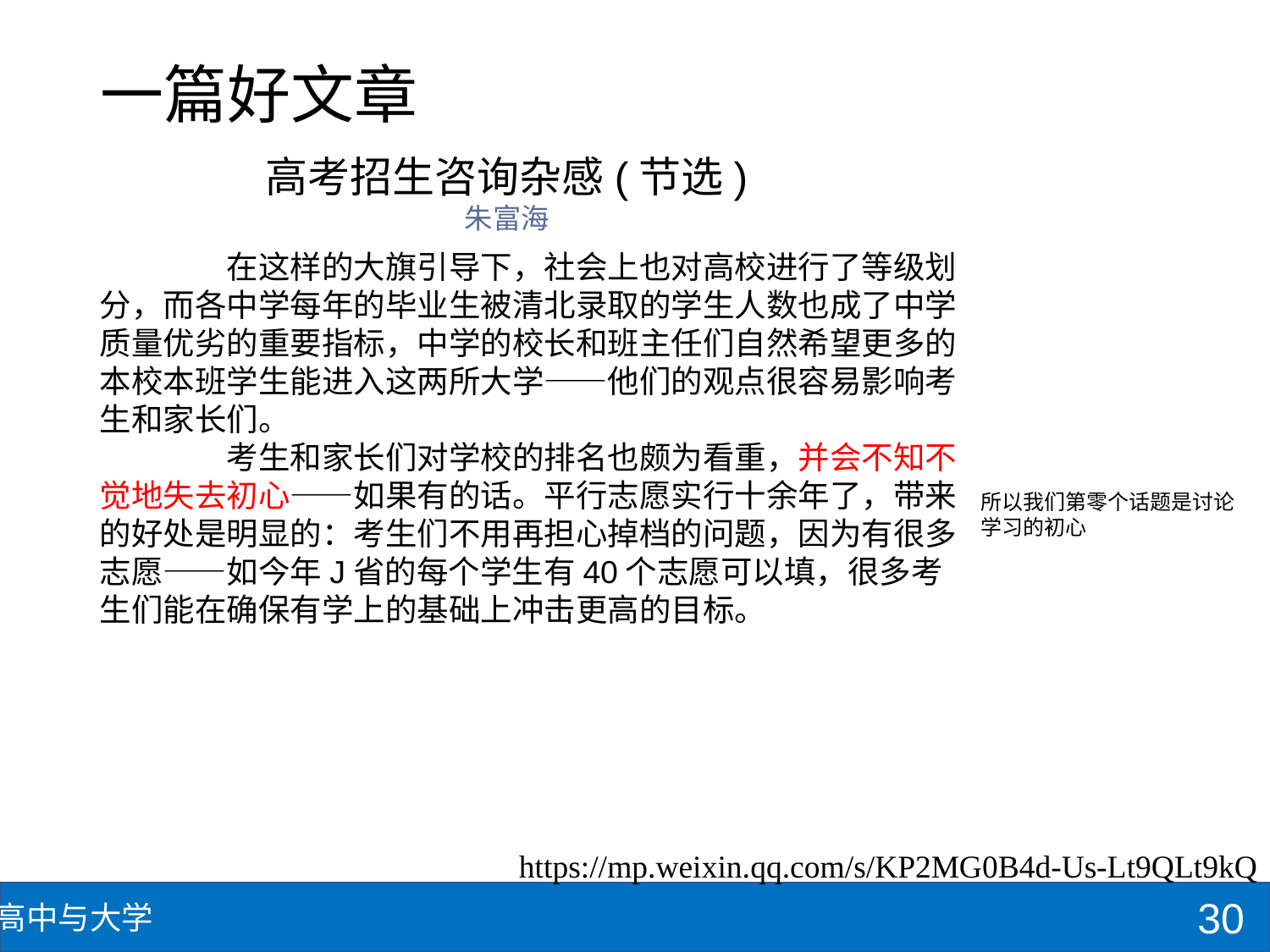

# 一篇好文章
高考招生咨询杂感(节选)
朱富海
	在这样的大旗引导下，社会上也对高校进行了等级划分，而各中学每年的毕业生被清北录取的学生人数也成了中学质量优劣的重要指标，中学的校长和班主任们自然希望更多的本校本班学生能进入这两所大学——他们的观点很容易影响考生和家长们。
	考生和家长们对学校的排名也颇为看重，并会不知不觉地失去初心——如果有的话。平行志愿实行十余年了，带来的好处是明显的：考生们不用再担心掉档的问题，因为有很多志愿——如今年J省的每个学生有40个志愿可以填，很多考生们能在确保有学上的基础上冲击更高的目标。
所以我们第零个话题是讨论学习的初心
https://mp.weixin.qq.com/s/KP2MG0B4d-Us-Lt9QLt9kQ
30